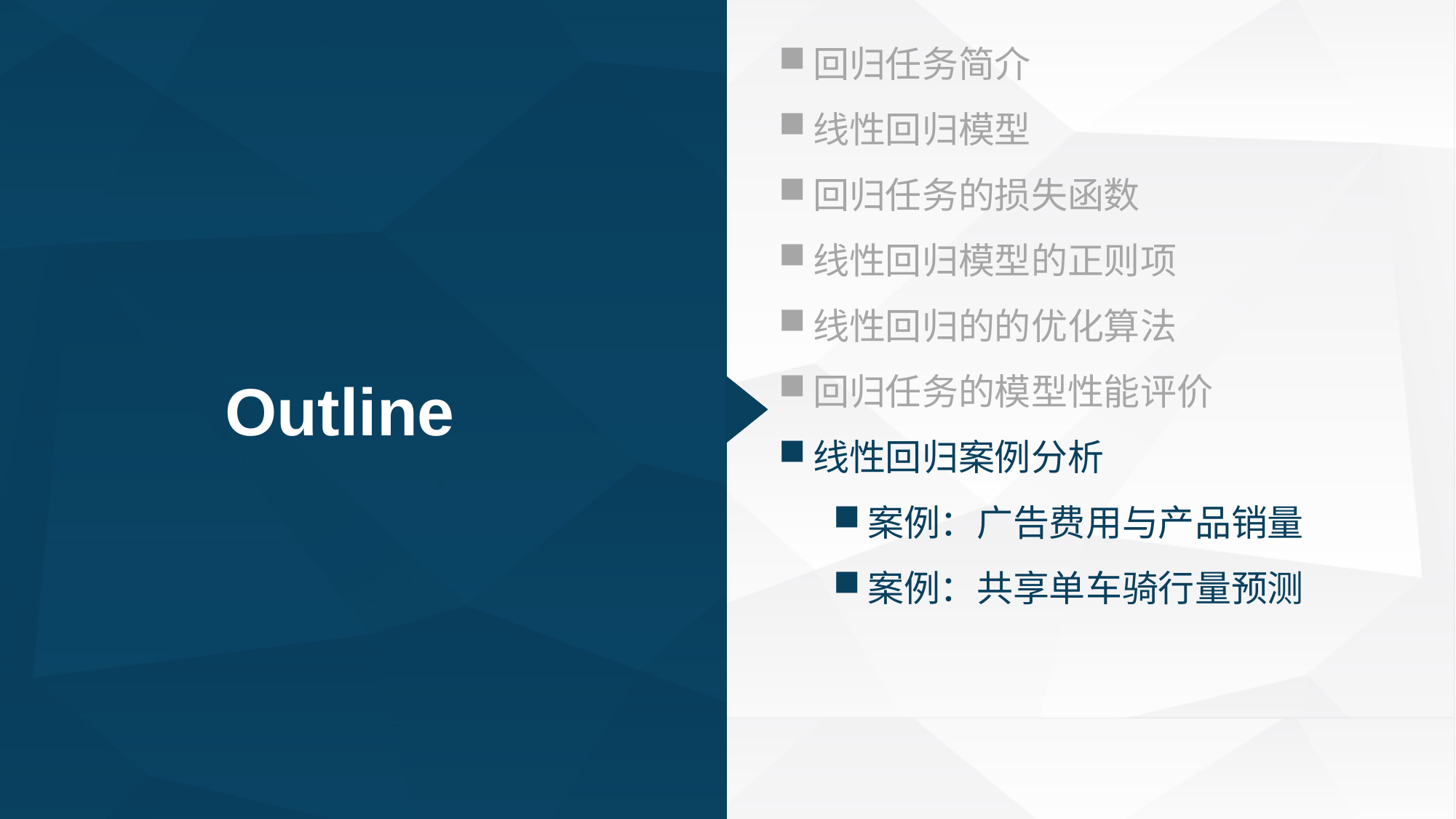

回归任务简介
线性回归模型
回归任务的损失函数
线性回归模型的正则项
线性回归的的优化算法
回归任务的模型性能评价
线性回归案例分析
案例：广告费用与产品销量
案例：共享单车骑行量预测
Outline